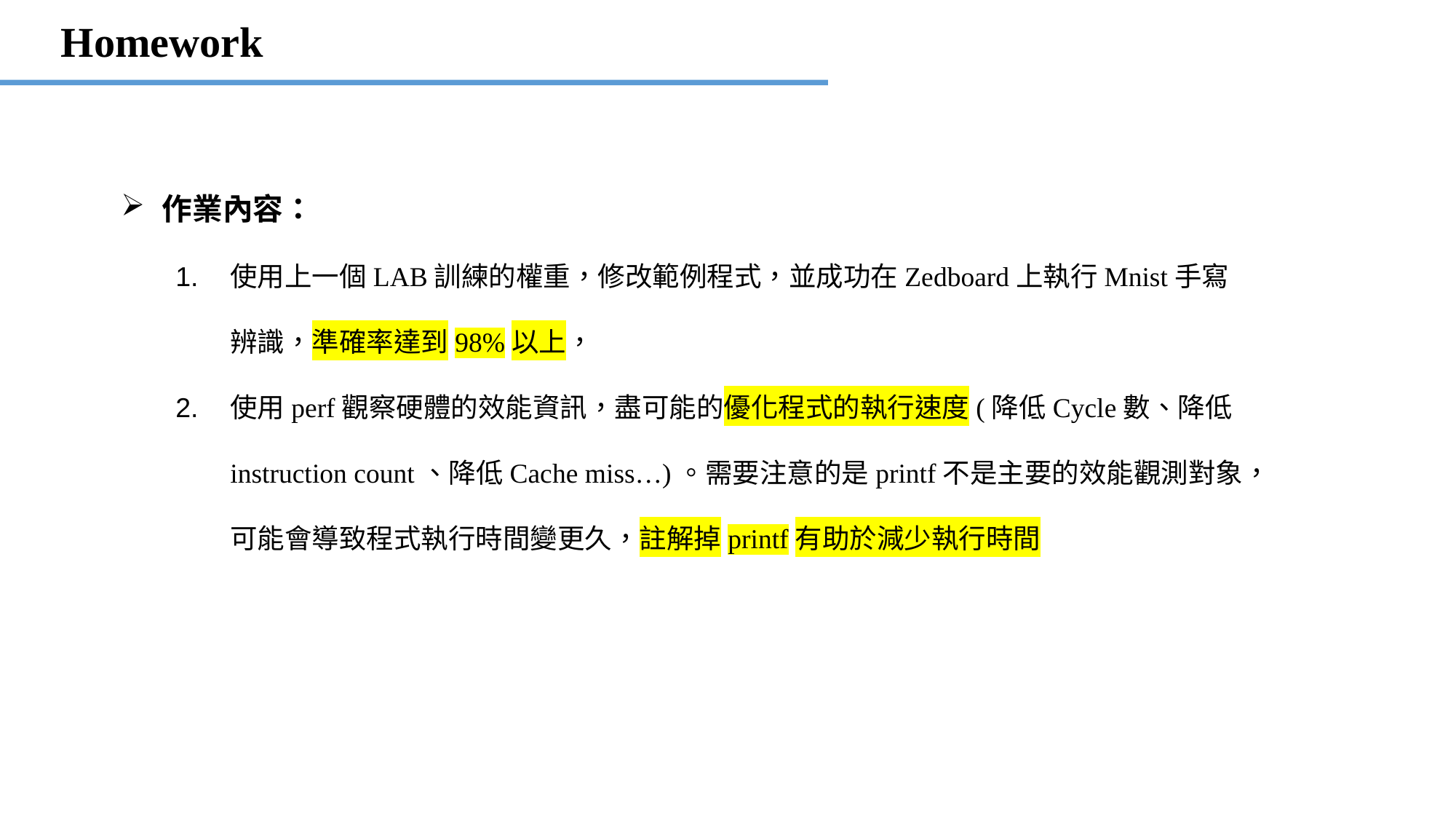

Homework

作業內容：
使用上一個LAB訓練的權重，修改範例程式，並成功在Zedboard上執行Mnist手寫辨識，準確率達到98%以上，
使用perf觀察硬體的效能資訊，盡可能的優化程式的執行速度(降低Cycle數、降低instruction count、降低Cache miss…)。需要注意的是printf不是主要的效能觀測對象，可能會導致程式執行時間變更久，註解掉printf有助於減少執行時間